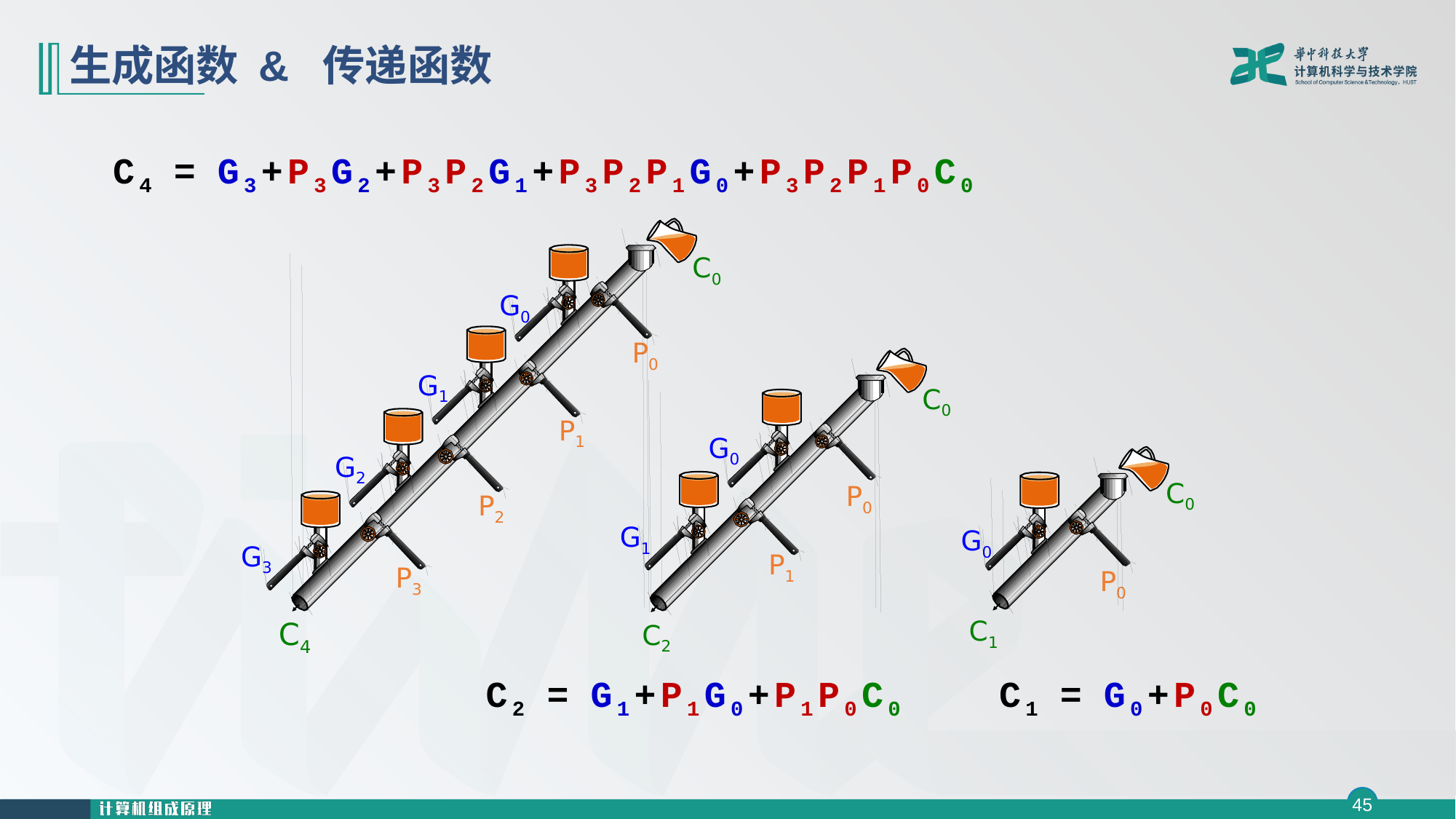

# 生成函数 &  传递函数
C4 = G3+P3G2+P3P2G1+P3P2P1G0+P3P2P1P0C0

C0

G0

P0

G1

P1

G2

P2

G3

P3

C4

C0

G0

P0

G1

P1

C2

C0

G0

P0

C1
C2 = G1+P1G0+P1P0C0
C1 = G0+P0C0